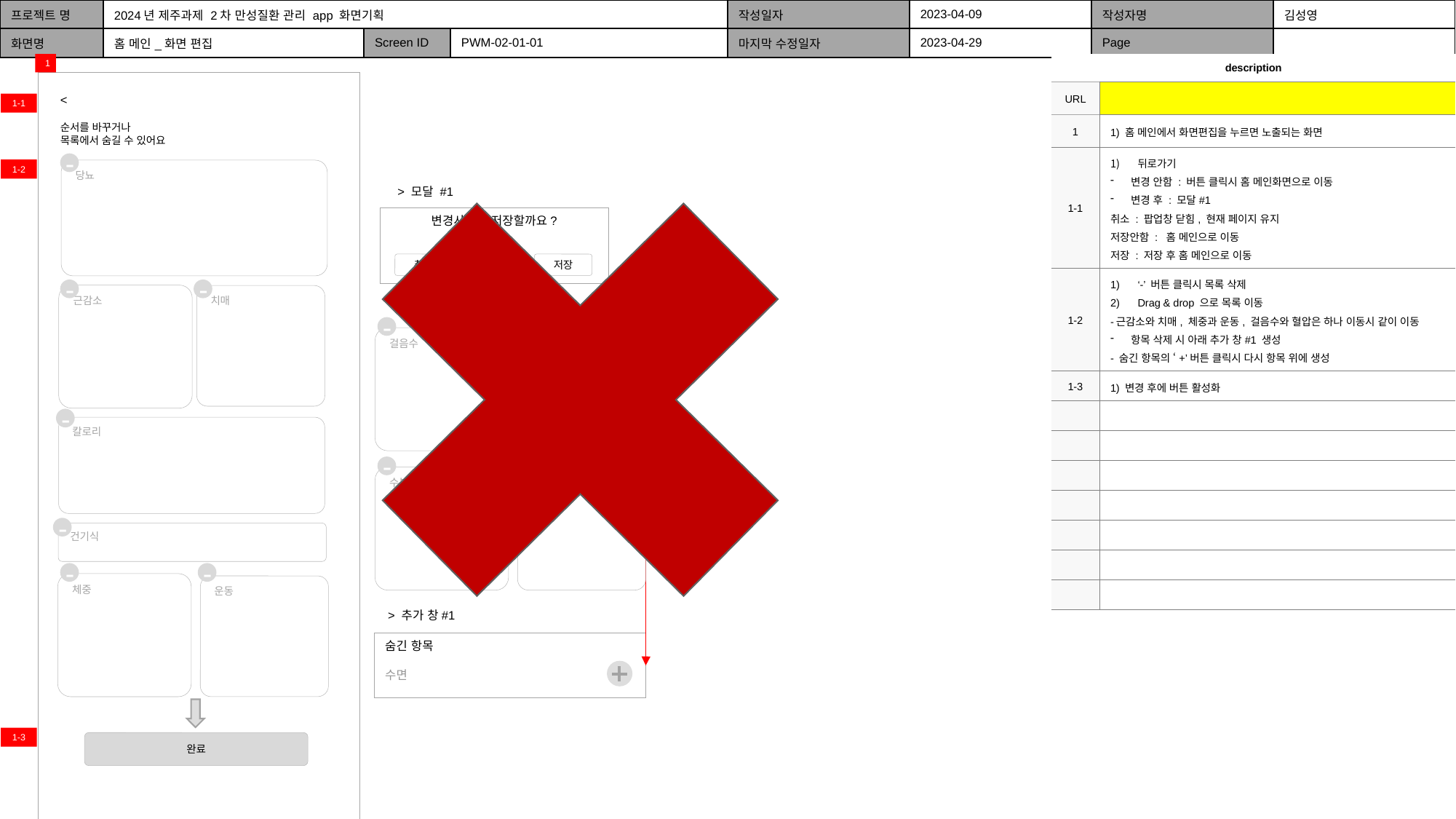

| 프로젝트 명 | 2024년 제주과제 2차 만성질환 관리 app 화면기획 |  |  | 작성일자 | 2023-04-09 | 작성자명 | 김성영 |
| --- | --- | --- | --- | --- | --- | --- | --- |
| 화면명 | 홈 메인\_화면 편집 | Screen ID | PWM-02-01-01 | 마지막 수정일자 | 2023-04-29 | Page |  |
1
| description |  |
| --- | --- |
| URL |  |
| 1 | 1) 홈 메인에서 화면편집을 누르면 노출되는 화면 |
| 1-1 | 뒤로가기 변경 안함 : 버튼 클릭시 홈 메인화면으로 이동 변경 후 : 모달#1 취소 : 팝업창 닫힘, 현재 페이지 유지 저장안함 : 홈 메인으로 이동 저장 : 저장 후 홈 메인으로 이동 |
| 1-2 | ‘-’ 버튼 클릭시 목록 삭제 Drag & drop 으로 목록 이동 -근감소와 치매, 체중과 운동, 걸음수와 혈압은 하나 이동시 같이 이동 항목 삭제 시 아래 추가 창#1 생성 - 숨긴 항목의 ‘+’버튼 클릭시 다시 항목 위에 생성 |
| 1-3 | 1) 변경 후에 버튼 활성화 |
|  |  |
|  |  |
|  |  |
|  |  |
|  |  |
|  |  |
|  |  |

<
1-1

순서를 바꾸거나
목록에서 숨길 수 있어요
-
1-2
당뇨
> 모달 #1
변경사항을 저장할까요?
취소
저장안함
저장
-
-
근감소
치매
-
-
걸음수
혈압
-
칼로리
-
-
수분
수면
-
건기식
-
-
체중
운동
> 추가 창#1
숨긴 항목

수면

1-3
완료